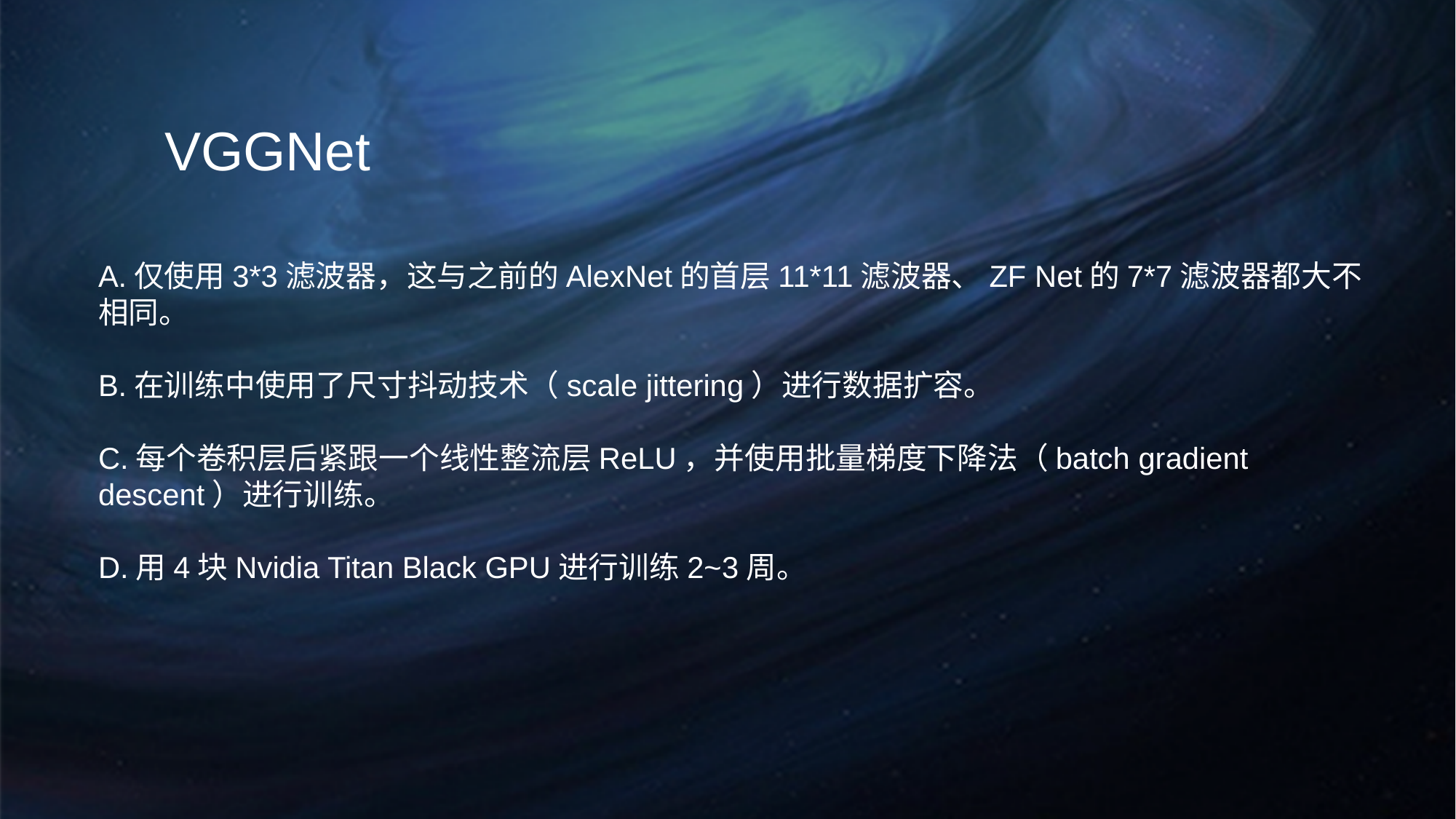

VGGNet
A.仅使用3*3滤波器，这与之前的AlexNet的首层11*11滤波器、ZF Net的7*7滤波器都大不相同。

B.在训练中使用了尺寸抖动技术（scale jittering）进行数据扩容。

C.每个卷积层后紧跟一个线性整流层ReLU，并使用批量梯度下降法（batch gradient descent）进行训练。

D.用4块Nvidia Titan Black GPU进行训练2~3周。